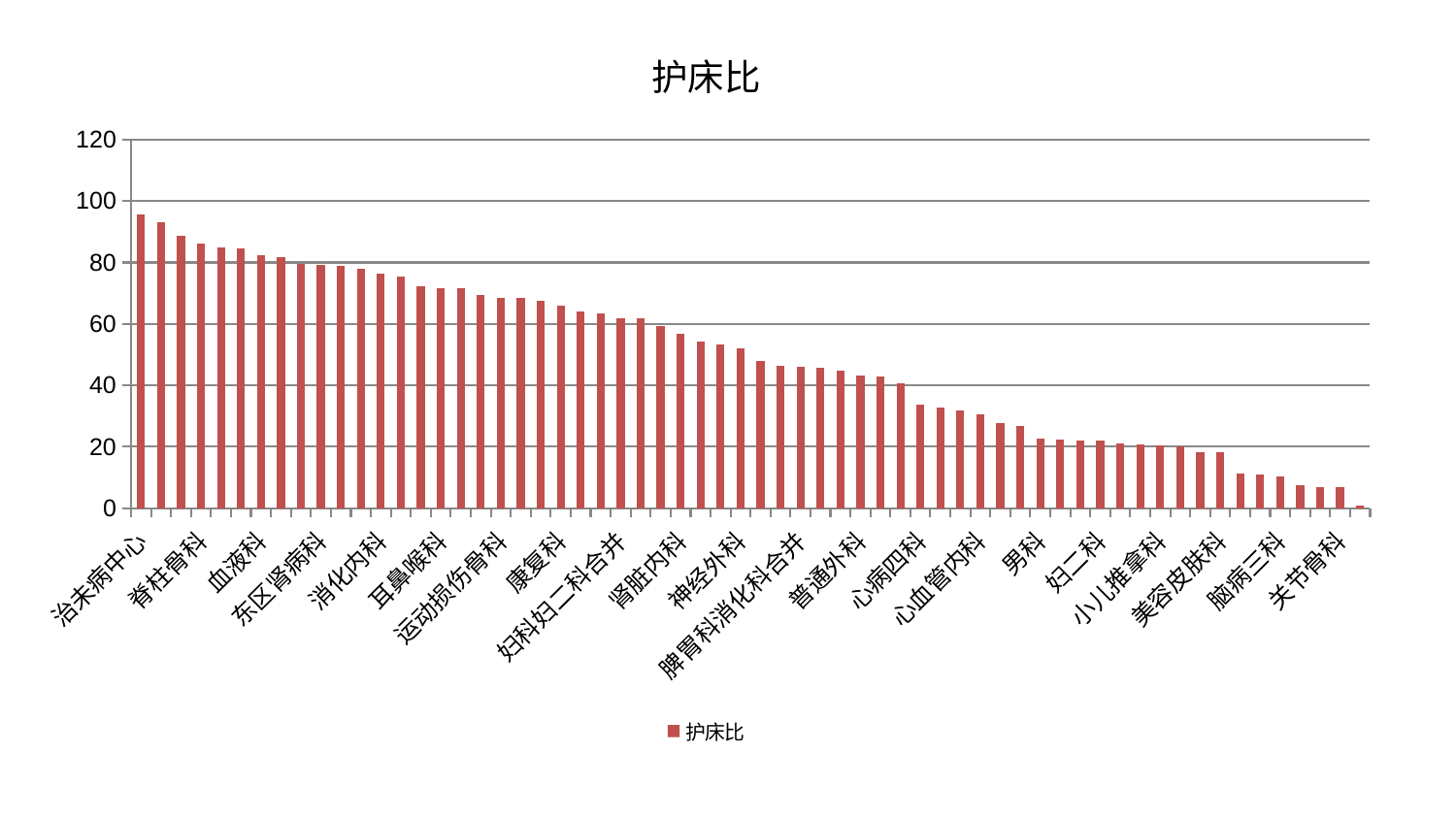

### Chart: 护床比

| Category | 护床比 |
|---|---|
| 治未病中心 | 95.59998858318546 |
| 脾胃病科 | 93.05962509742234 |
| 重症医学科 | 88.62599921602528 |
| 脊柱骨科 | 86.06056913849096 |
| 神经内科 | 84.80954184935443 |
| 口腔科 | 84.51844925636942 |
| 血液科 | 82.39388669600518 |
| 老年医学科 | 81.79930746268707 |
| 呼吸内科 | 79.69051610586232 |
| 东区肾病科 | 79.36454217416384 |
| 创伤骨科 | 78.88968272250787 |
| 推拿科 | 77.84942831197941 |
| 消化内科 | 76.25859146207559 |
| 产科 | 75.36431941564739 |
| 肝胆外科 | 72.30371399239293 |
| 耳鼻喉科 | 71.74304401342124 |
| 肾病科 | 71.58933103825325 |
| 东区重症医学科 | 69.42001473449497 |
| 运动损伤骨科 | 68.44415785992288 |
| 针灸科 | 68.41067939434649 |
| 显微骨科 | 67.56827241500174 |
| 康复科 | 65.86222947994393 |
| 西区重症医学科 | 64.09869241900643 |
| 儿科 | 63.3779516784194 |
| 妇科妇二科合并 | 61.88713936179284 |
| 小儿骨科 | 61.76271574121388 |
| 心病一科 | 59.32860965336189 |
| 肾脏内科 | 56.72369149915233 |
| 肝病科 | 54.250930043129884 |
| 身心医学科 | 53.32738215070918 |
| 神经外科 | 52.21866323445445 |
| 微创骨科 | 48.09805990919757 |
| 医院 | 46.40216076326755 |
| 脾胃科消化科合并 | 46.21553348439251 |
| 胸外科 | 45.74390279910416 |
| 风湿病科 | 44.84162576962263 |
| 普通外科 | 43.10267827349217 |
| 妇科 | 42.97330244156365 |
| 脑病二科 | 40.68454660640042 |
| 心病四科 | 33.80111512799604 |
| 内分泌科 | 32.89995852880872 |
| 骨科 | 31.89969014273999 |
| 心血管内科 | 30.670127114709555 |
| 中医经典科 | 27.83338673250897 |
| 周围血管科 | 26.759997723739627 |
| 男科 | 22.75577649924747 |
| 泌尿外科 | 22.465177698223915 |
| 肿瘤内科 | 22.001936332845375 |
| 妇二科 | 21.98604938651245 |
| 心病二科 | 20.971198748727925 |
| 中医外治中心 | 20.696985670544098 |
| 小儿推拿科 | 20.627424805354664 |
| 乳腺甲状腺外科 | 20.059639506836824 |
| 眼科 | 18.3135710626261 |
| 美容皮肤科 | 18.133493202276753 |
| 脑病一科 | 11.383545171538344 |
| 皮肤科 | 10.989018599140277 |
| 脑病三科 | 10.28802818446366 |
| 肛肠科 | 7.586140100227778 |
| 心病三科 | 6.936758694827394 |
| 关节骨科 | 6.908203058694773 |
| 综合内科 | 0.8707963949049713 |
31